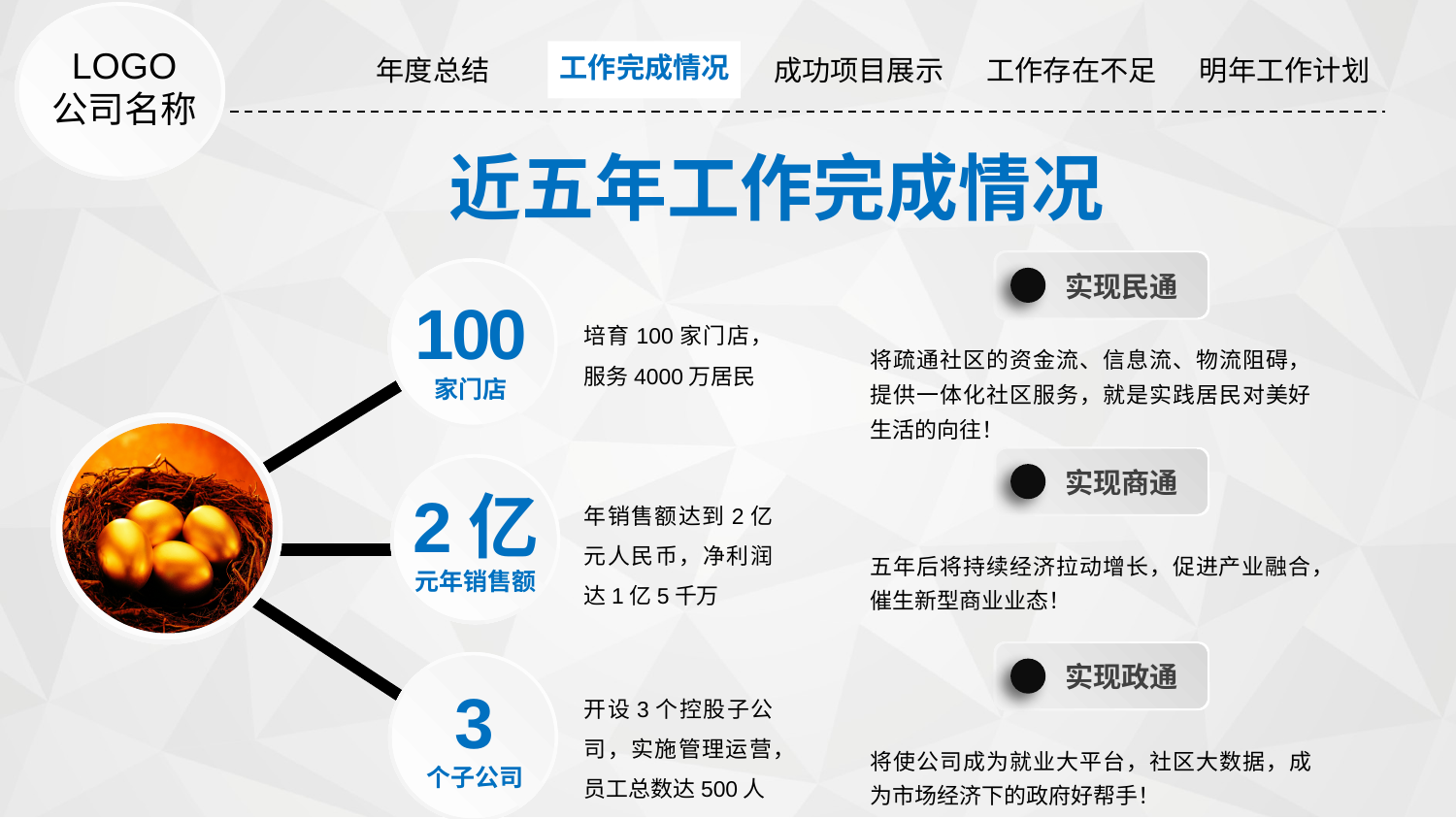

| 年度总结 | 工作完成情况 | 成功项目展示 | 工作存在不足 | 明年工作计划 |
| --- | --- | --- | --- | --- |
工作完成情况
LOGO
公司名称
近五年工作完成情况

实现民通

100
家门店
培育100家门店，服务4000万居民
将疏通社区的资金流、信息流、物流阻碍，提供一体化社区服务，就是实践居民对美好生活的向往！

实现商通

2亿
元年销售额
年销售额达到2亿元人民币，净利润达1亿5千万
五年后将持续经济拉动增长，促进产业融合，催生新型商业业态！

实现政通

3
个子公司
开设3个控股子公司，实施管理运营，员工总数达500人
将使公司成为就业大平台，社区大数据，成为市场经济下的政府好帮手！